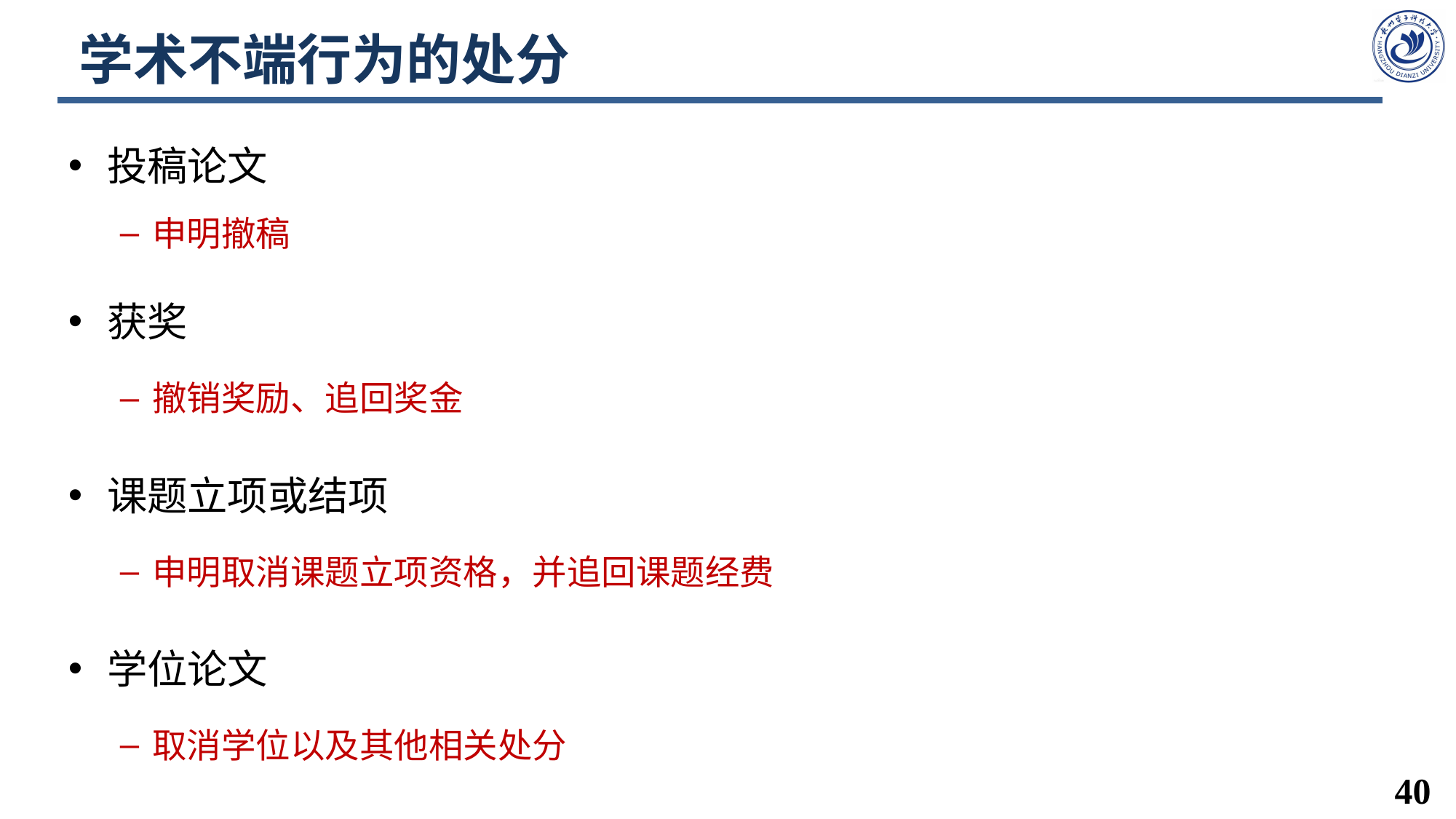

# 学术不端行为的处分
投稿论文
申明撤稿
获奖
撤销奖励、追回奖金
课题立项或结项
申明取消课题立项资格，并追回课题经费
学位论文
取消学位以及其他相关处分
40